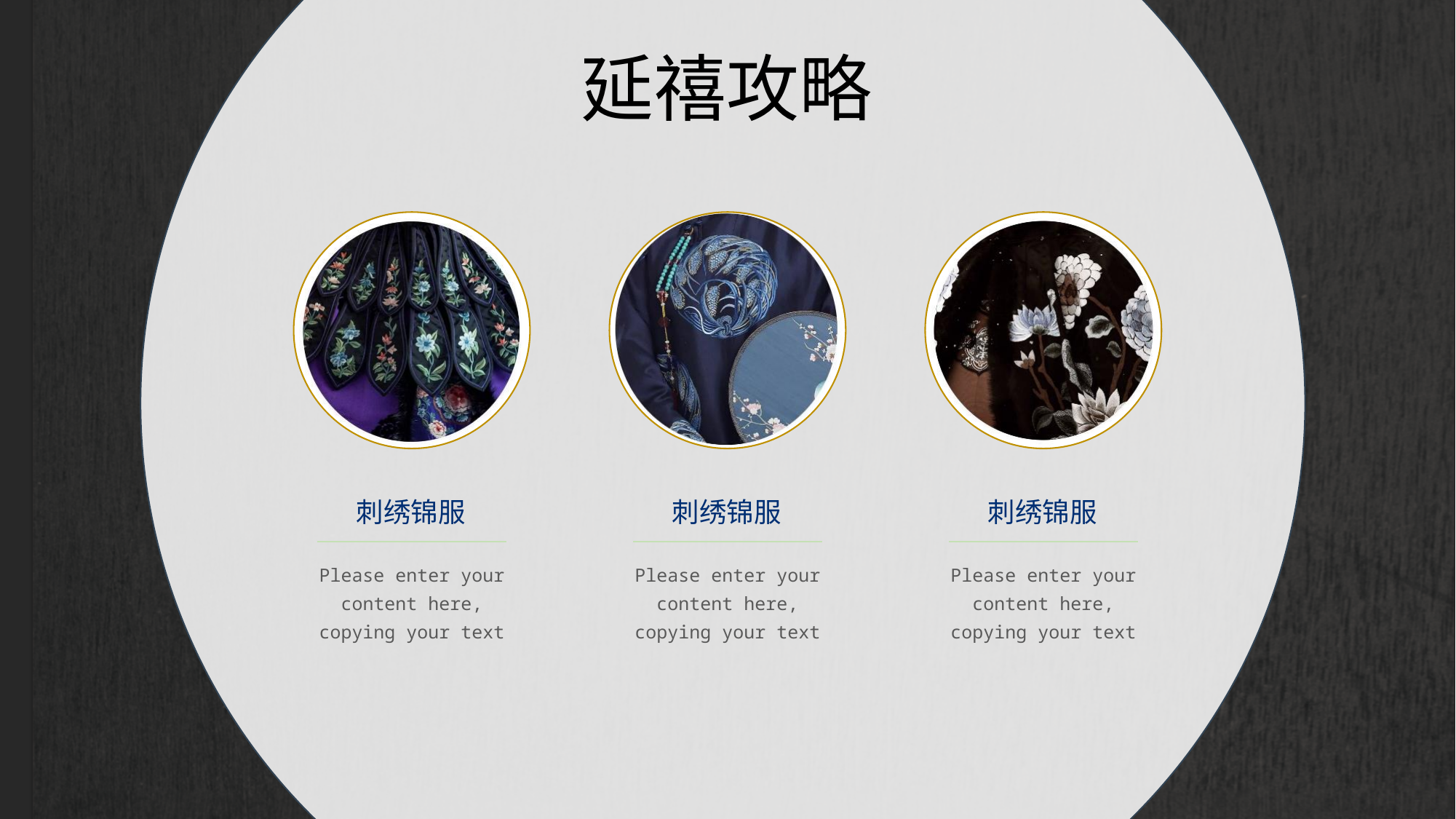

延禧攻略

刺绣锦服
Please enter your content here, copying your text
刺绣锦服
Please enter your content here, copying your text
刺绣锦服
Please enter your content here, copying your text